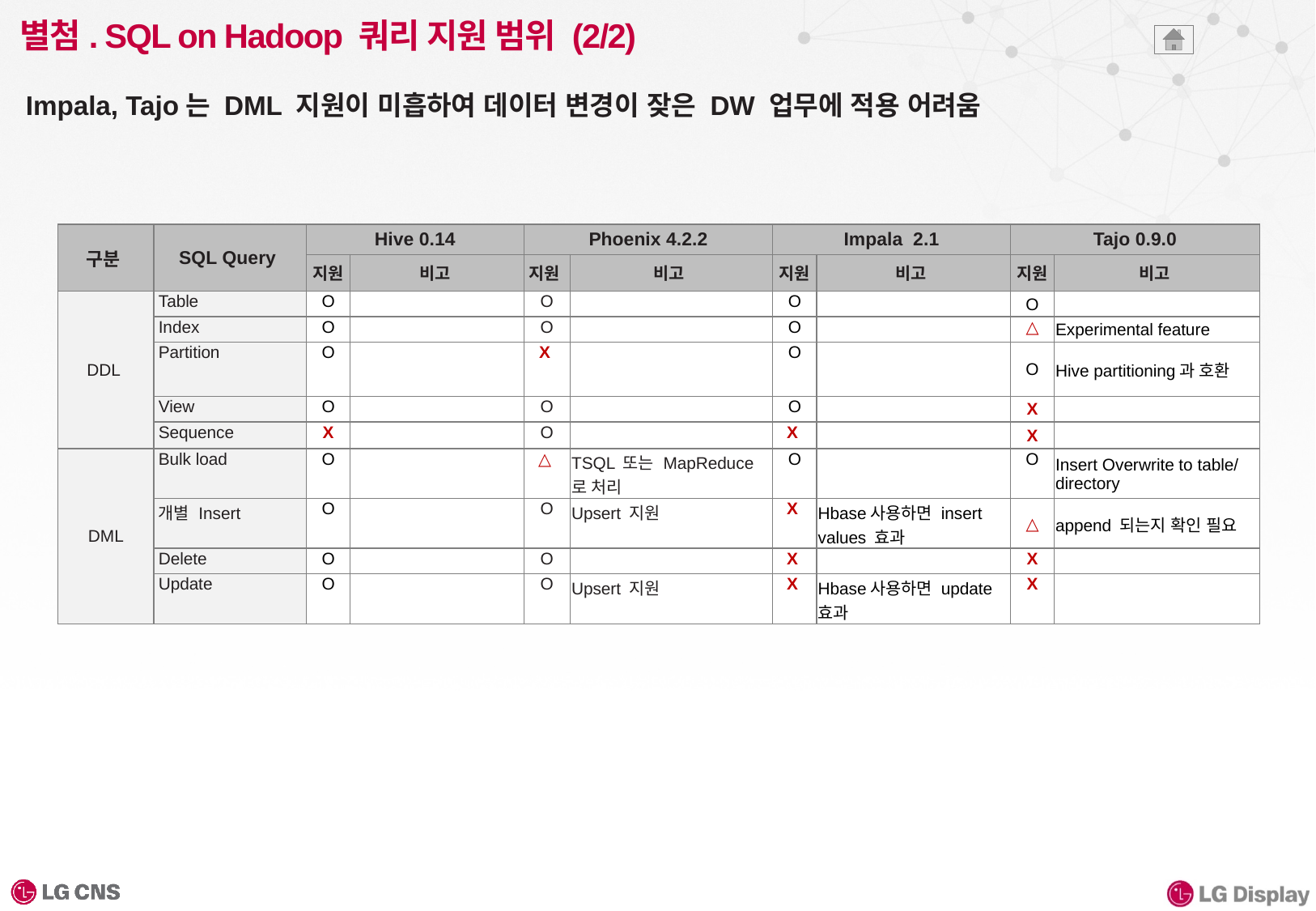

# 별첨. SQL on Hadoop 쿼리 지원 범위 (2/2)

Impala, Tajo는 DML 지원이 미흡하여 데이터 변경이 잦은 DW 업무에 적용 어려움
| 구분 | SQL Query | Hive 0.14 |  | Phoenix 4.2.2 |  | Impala 2.1 |  | Tajo 0.9.0 |  |
| --- | --- | --- | --- | --- | --- | --- | --- | --- | --- |
|  |  | 지원 | 비고 | 지원 | 비고 | 지원 | 비고 | 지원 | 비고 |
| DDL | Table | O |  | O |  | O |  | O |  |
|  | Index | O |  | O |  | O |  | △ | Experimental feature |
|  | Partition | O |  | X |  | O |  | O | Hive partitioning과 호환 |
|  | View | O |  | O |  | O |  | X |  |
|  | Sequence | X |  | O |  | X |  | X |  |
| DML | Bulk load | O |  | △ | TSQL 또는 MapReduce로 처리 | O |  | O | Insert Overwrite to table/directory |
|  | 개별 Insert | O |  | O | Upsert 지원 | X | Hbase사용하면 insert values 효과 | △ | append 되는지 확인 필요 |
|  | Delete | O |  | O |  | X |  | X |  |
|  | Update | O |  | O | Upsert 지원 | X | Hbase사용하면 update 효과 | X |  |